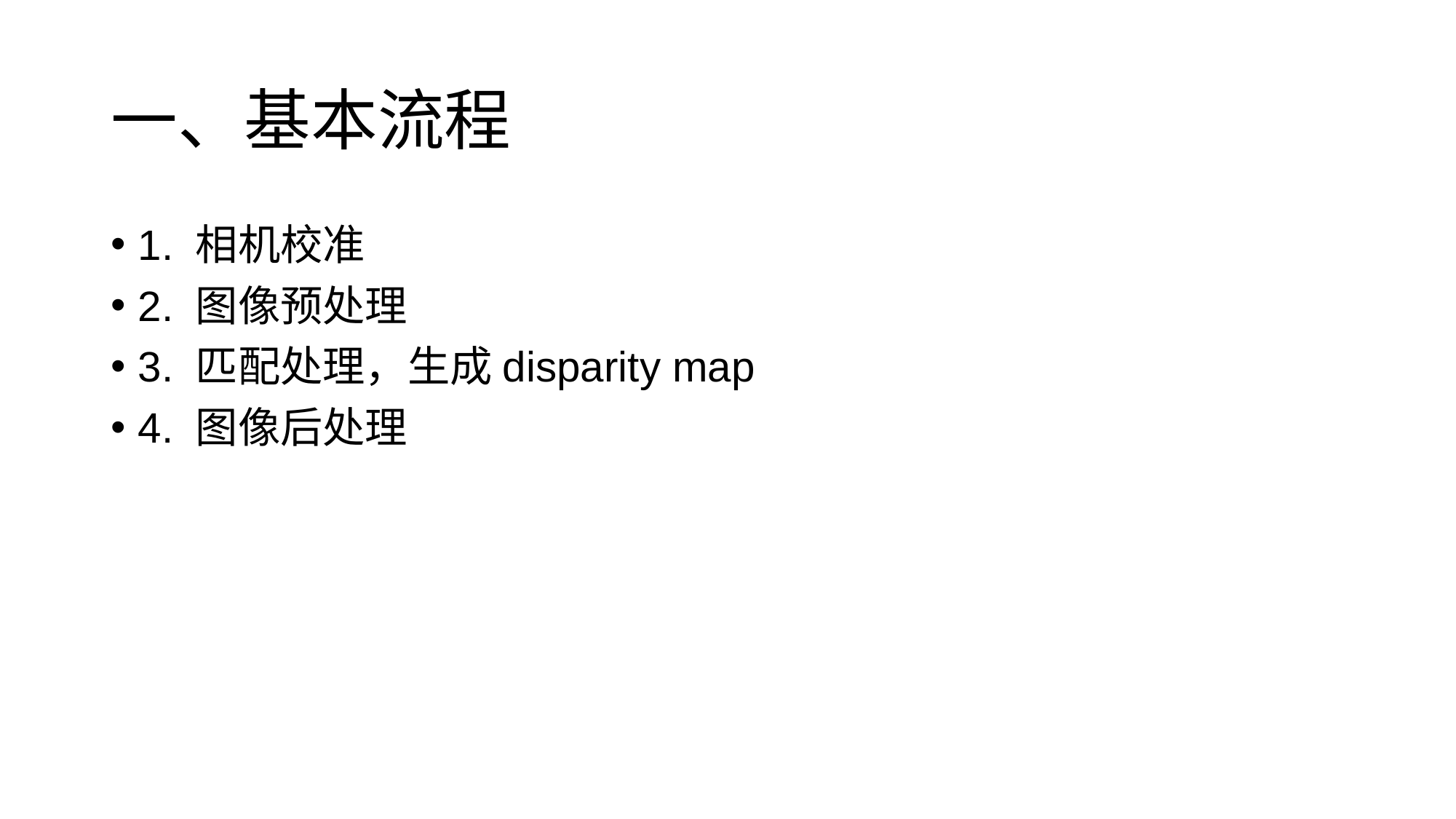

# 一、基本流程
1. 相机校准
2. 图像预处理
3. 匹配处理，生成disparity map
4. 图像后处理